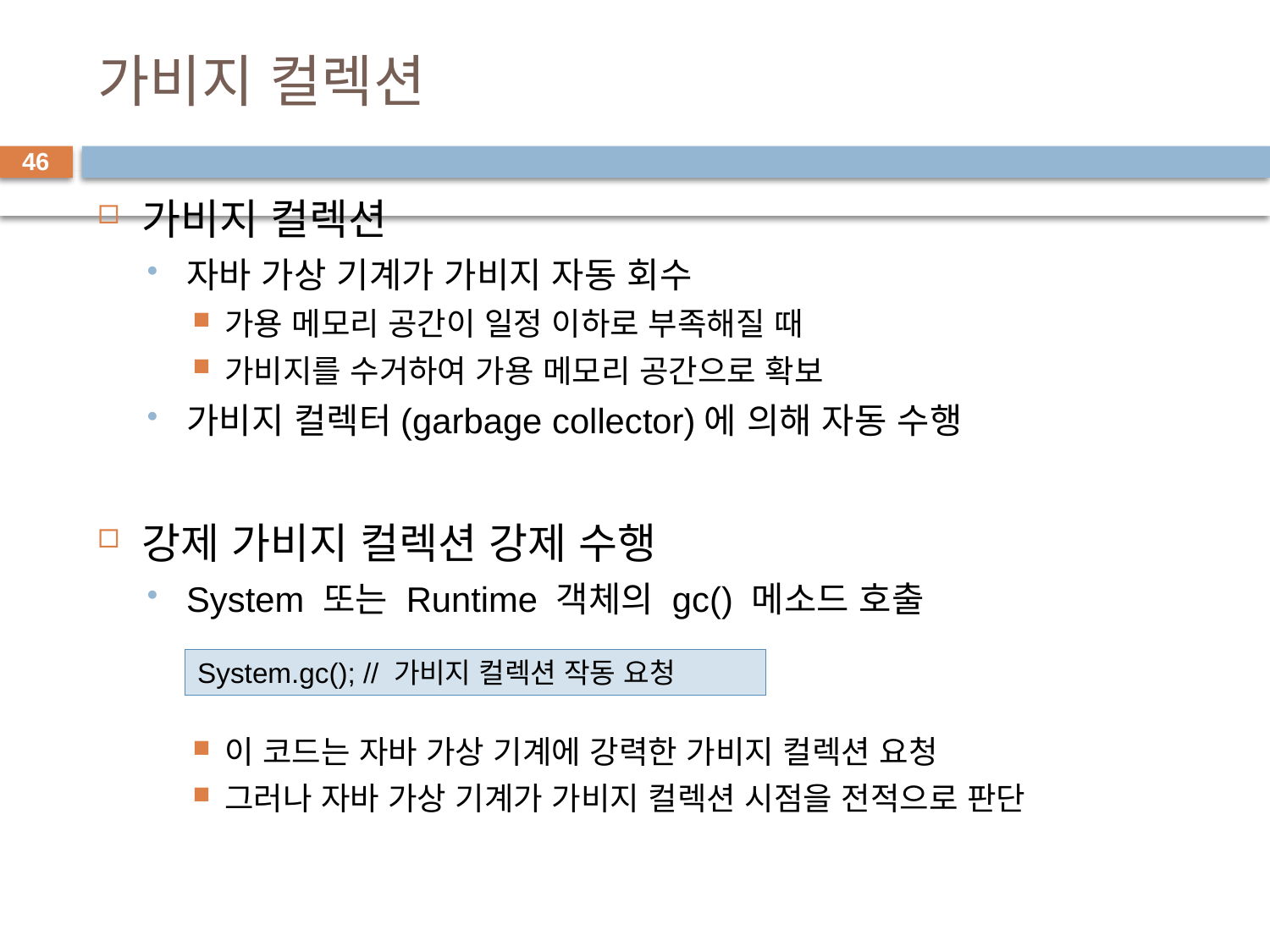

# 가비지 컬렉션
46
가비지 컬렉션
자바 가상 기계가 가비지 자동 회수
가용 메모리 공간이 일정 이하로 부족해질 때
가비지를 수거하여 가용 메모리 공간으로 확보
가비지 컬렉터(garbage collector)에 의해 자동 수행

강제 가비지 컬렉션 강제 수행
System 또는 Runtime 객체의 gc() 메소드 호출

이 코드는 자바 가상 기계에 강력한 가비지 컬렉션 요청
그러나 자바 가상 기계가 가비지 컬렉션 시점을 전적으로 판단

System.gc(); // 가비지 컬렉션 작동 요청